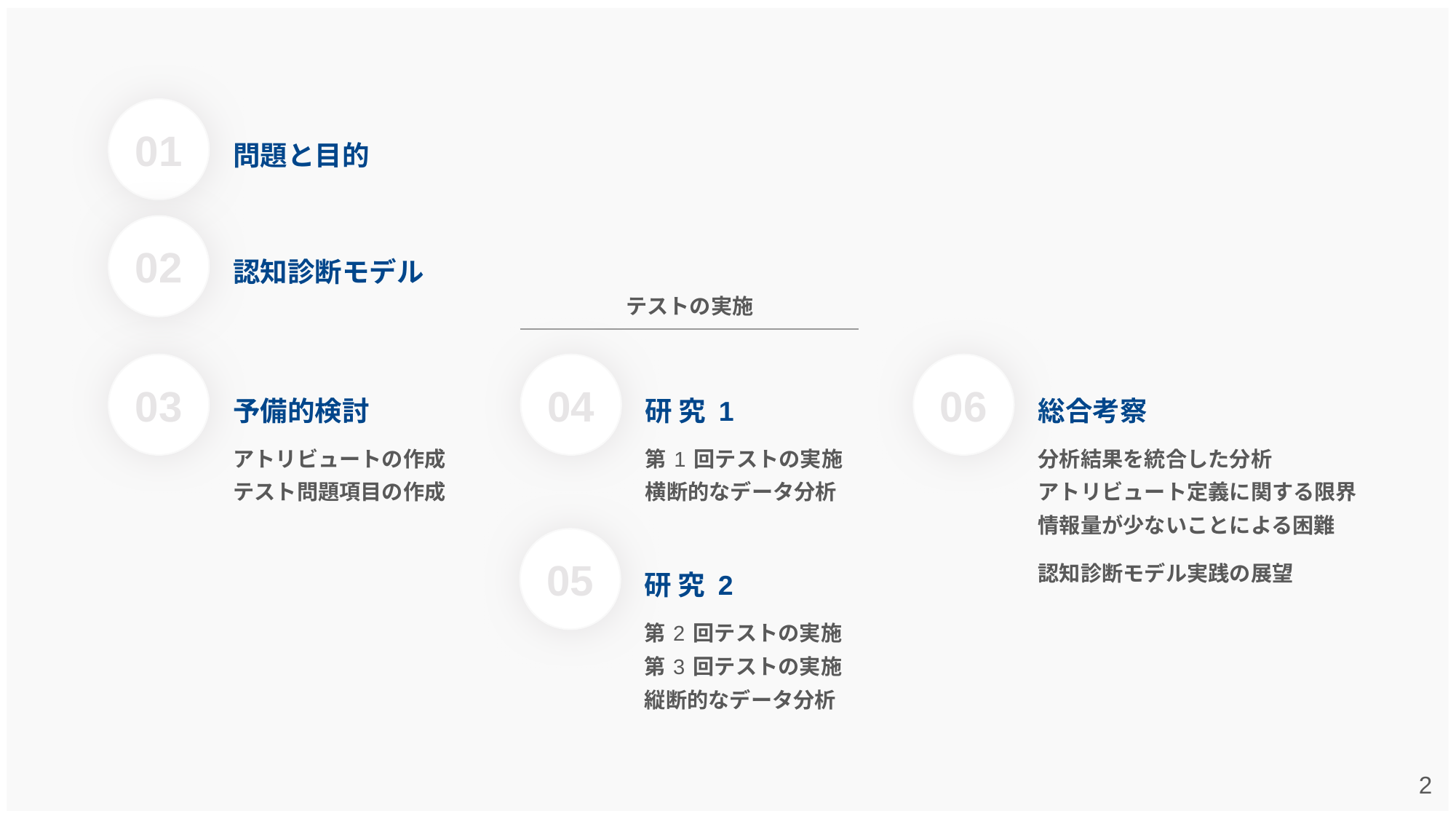

01
問題と目的
02
認知診断モデル
テストの実施
03
予備的検討
研 究 1
04
総合考察
06
アトリビュートの作成
テスト問題項目の作成
第 1 回テストの実施
横断的なデータ分析
分析結果を統合した分析
アトリビュート定義に関する限界
情報量が少ないことによる困難
認知診断モデル実践の展望
研 究 2
05
第 2 回テストの実施
第 3 回テストの実施
縦断的なデータ分析
2